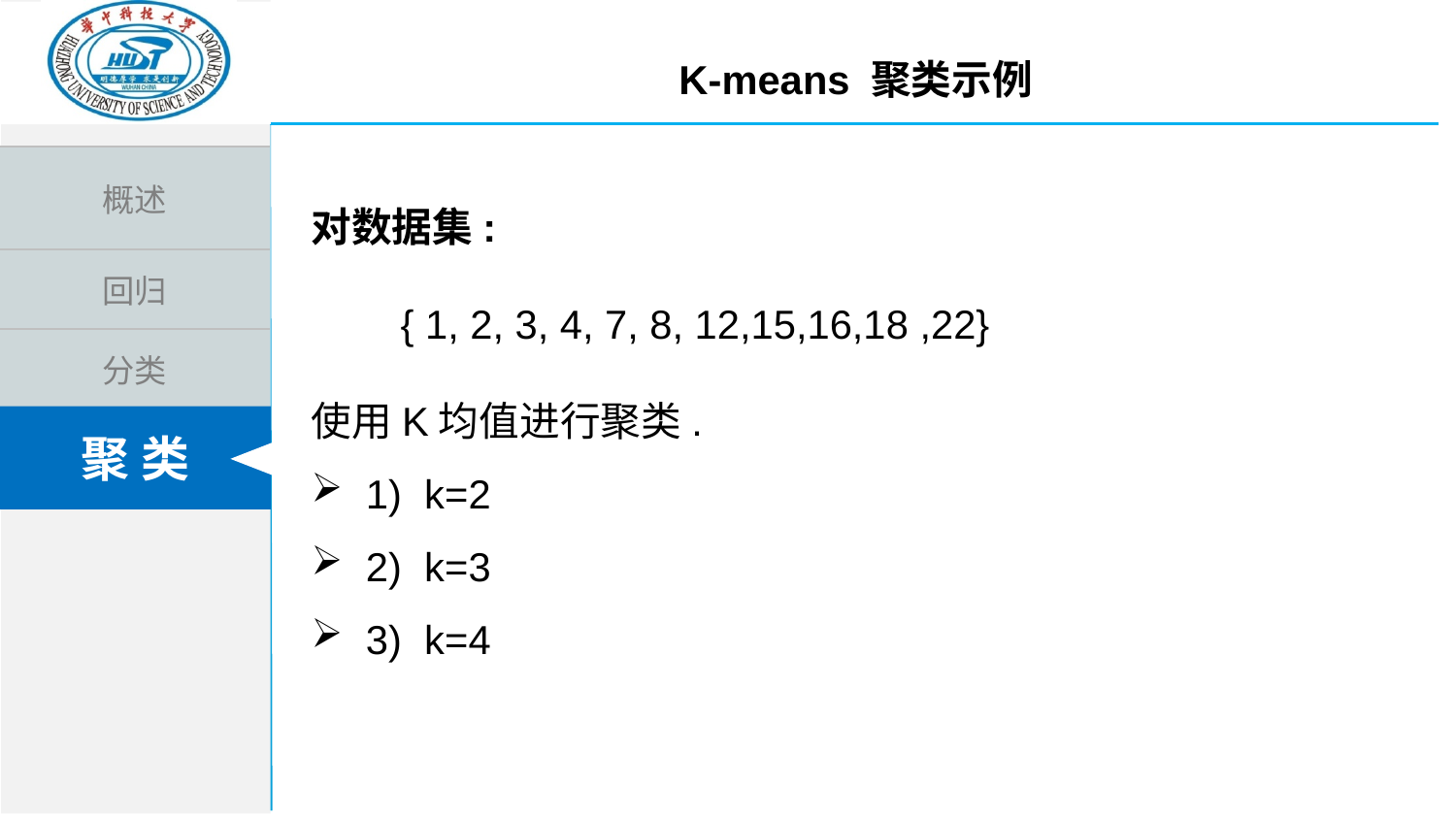

K-means 聚类示例
对数据集:
        { 1, 2, 3, 4, 7, 8, 12,15,16,18 ,22}
使用K均值进行聚类.
1)  k=2
2)  k=3
3)  k=4